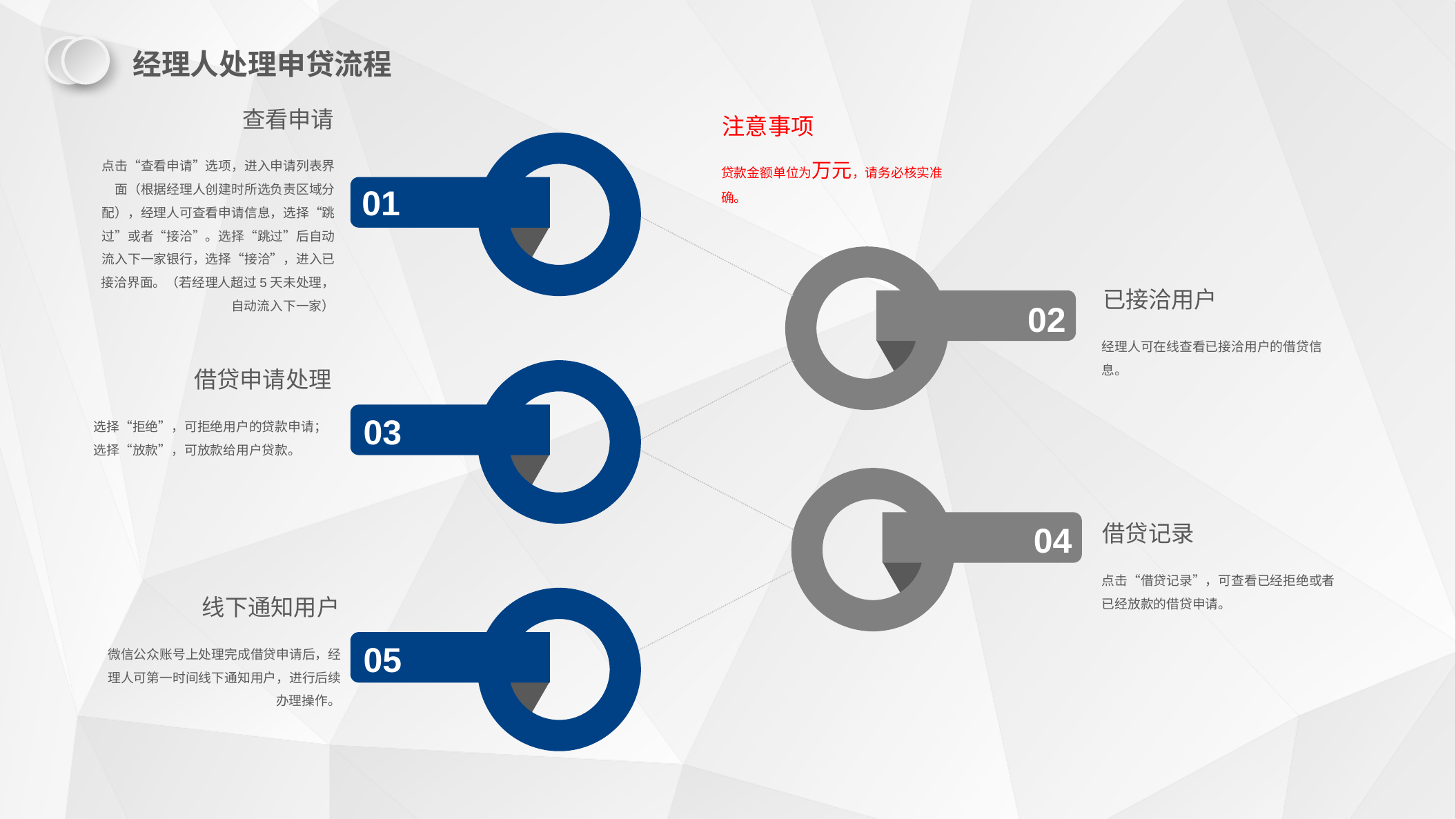

经理人处理申贷流程
查看申请
注意事项

贷款金额单位为万元，请务必核实准确。
点击“查看申请”选项，进入申请列表界面（根据经理人创建时所选负责区域分配），经理人可查看申请信息，选择“跳过”或者“接洽”。选择“跳过”后自动流入下一家银行，选择“接洽”，进入已接洽界面。（若经理人超过5天未处理，自动流入下一家）

01

已接洽用户

02
经理人可在线查看已接洽用户的借贷信息。

借贷申请处理

03
选择“拒绝”，可拒绝用户的贷款申请；选择“放款”，可放款给用户贷款。

04
借贷记录

点击“借贷记录”，可查看已经拒绝或者已经放款的借贷申请。
线下通知用户

05
微信公众账号上处理完成借贷申请后，经理人可第一时间线下通知用户，进行后续办理操作。